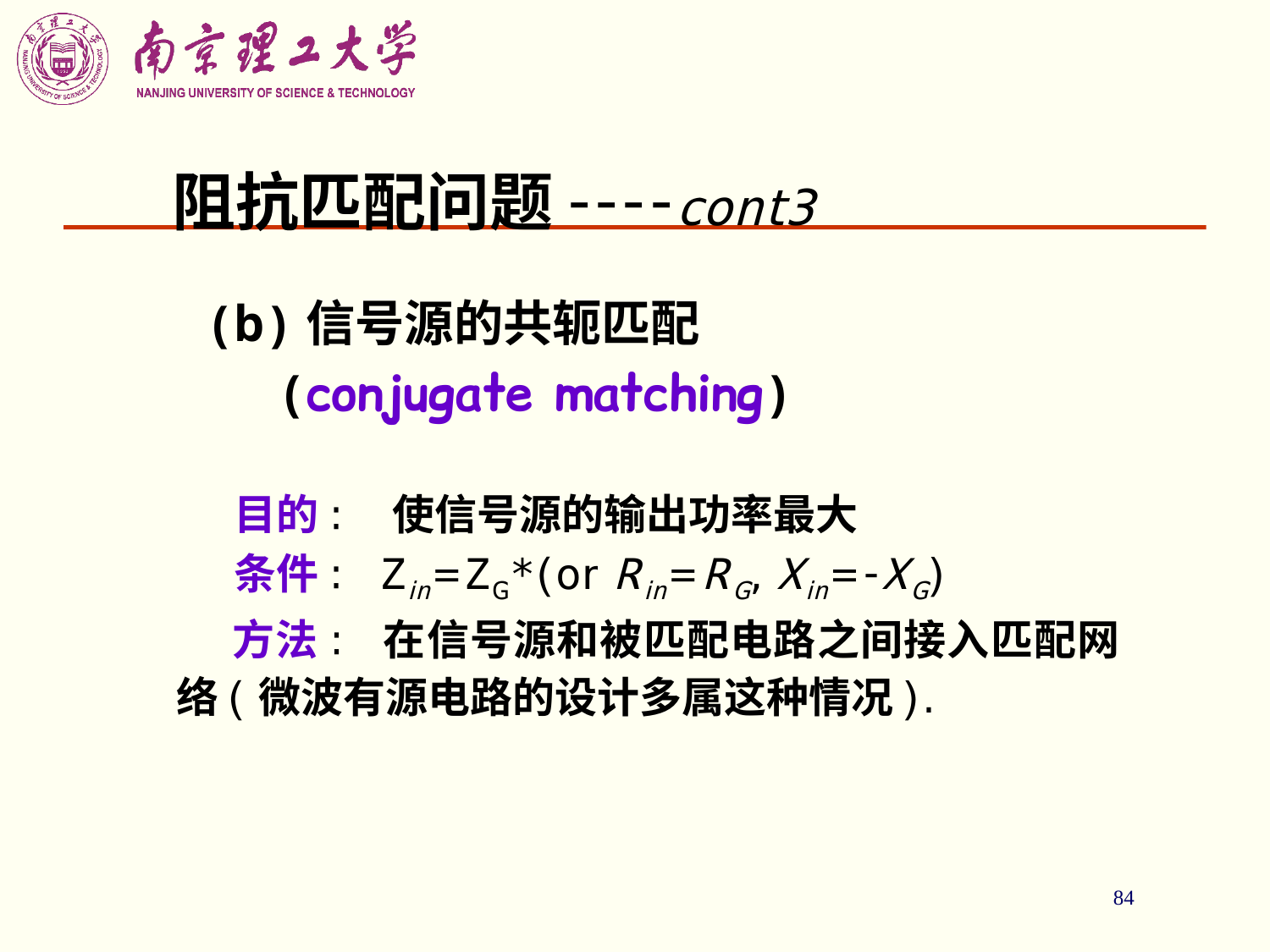

84
阻抗匹配问题----cont3
   (b)信号源的共轭匹配
     (conjugate matching)

          目的:   使信号源的输出功率最大
          条件:   Zin=ZG*(or Rin=RG, Xin=-XG)
              方法:  在信号源和被匹配电路之间接入匹配网络(微波有源电路的设计多属这种情况).